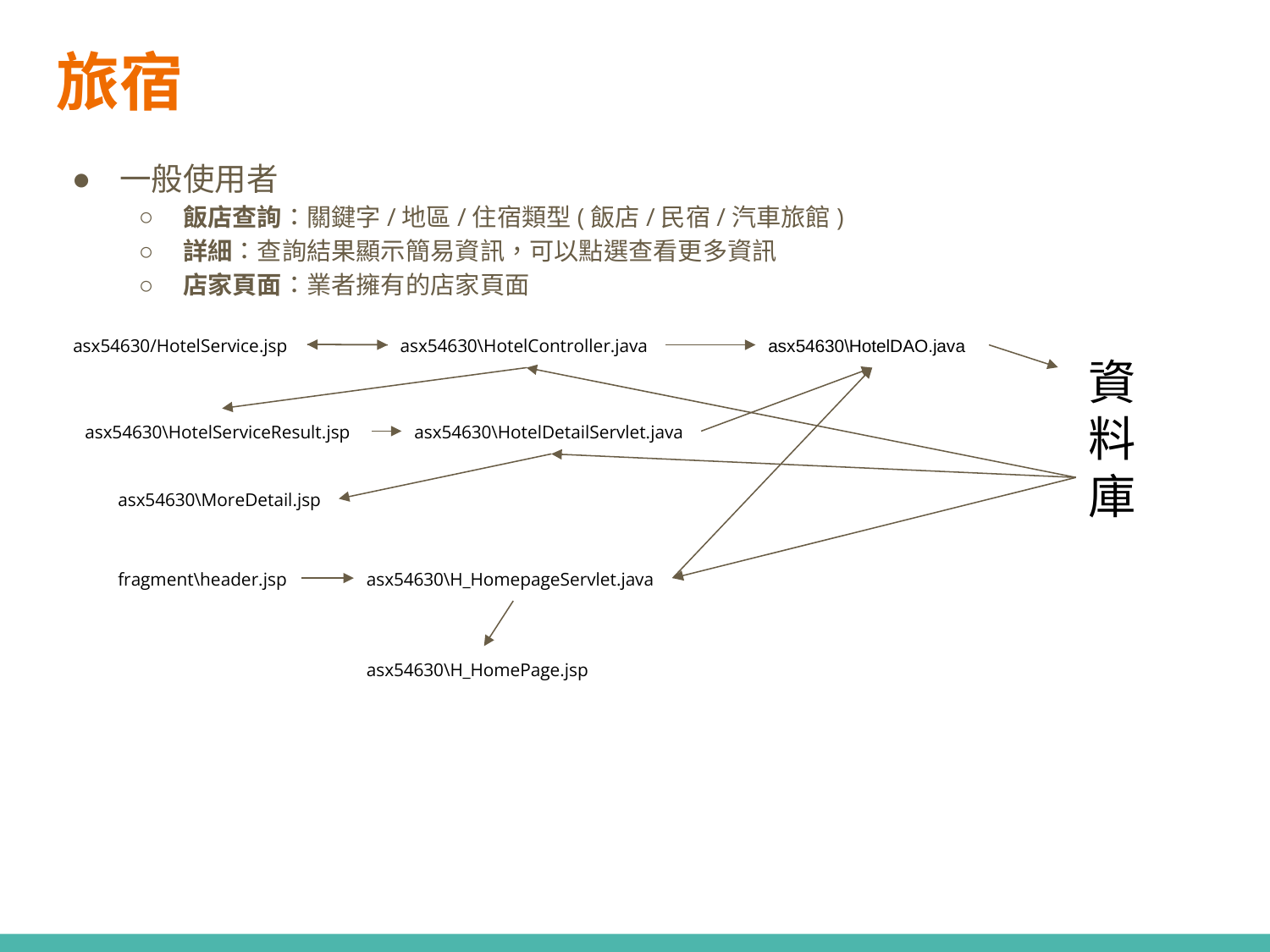

# 旅宿
一般使用者
飯店查詢：關鍵字/地區/住宿類型(飯店/民宿/汽車旅館)
詳細：查詢結果顯示簡易資訊，可以點選查看更多資訊
店家頁面：業者擁有的店家頁面

asx54630/HotelService.jsp
asx54630\HotelController.java
asx54630\HotelDAO.java
資料庫
asx54630\HotelServiceResult.jsp
asx54630\HotelDetailServlet.java
asx54630\MoreDetail.jsp
fragment\header.jsp
asx54630\H_HomepageServlet.java
asx54630\H_HomePage.jsp